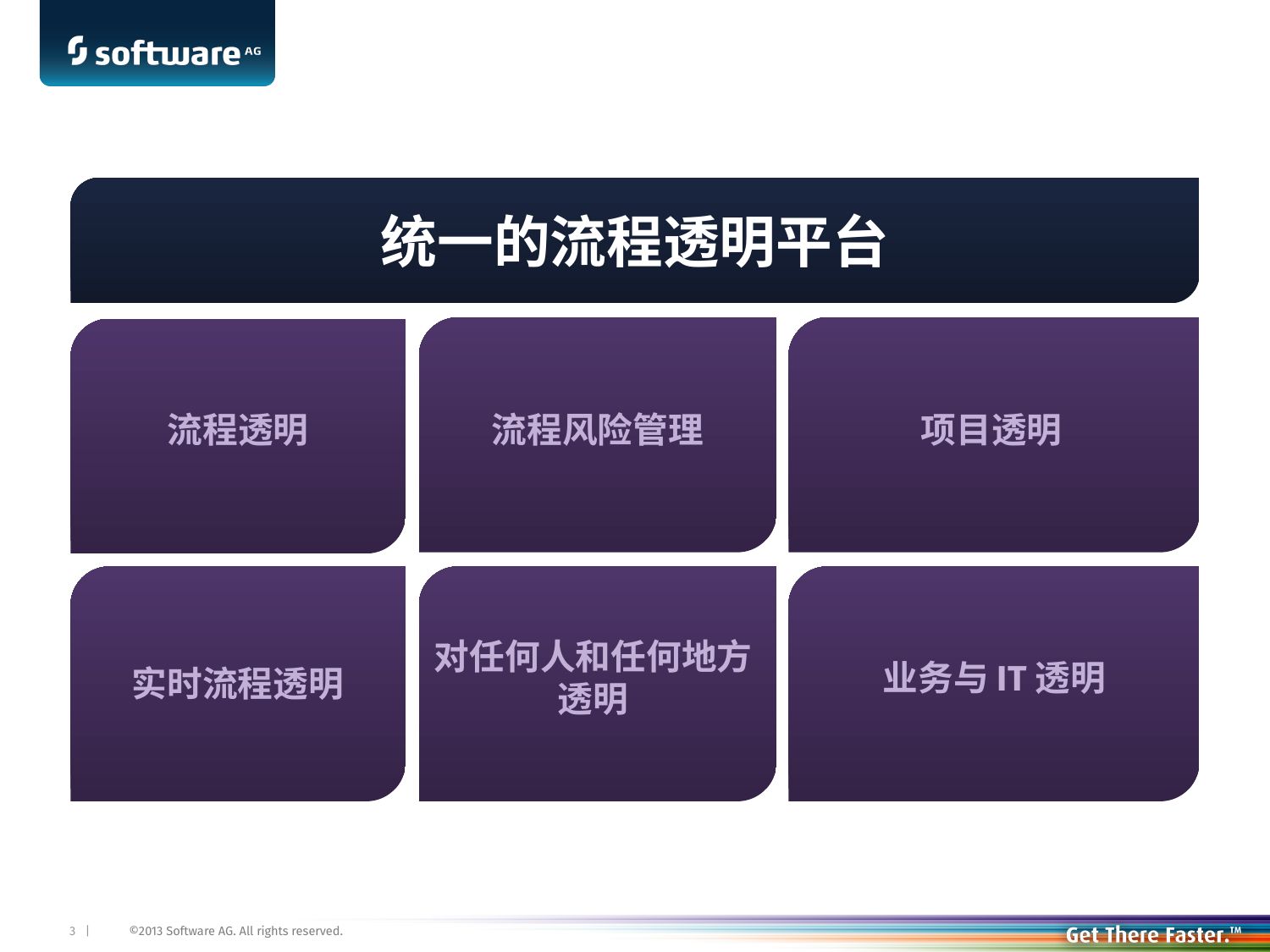

统一的流程透明平台

流程透明
流程风险管理
项目透明

对任何人和任何地方透明
业务与IT透明
实时流程透明